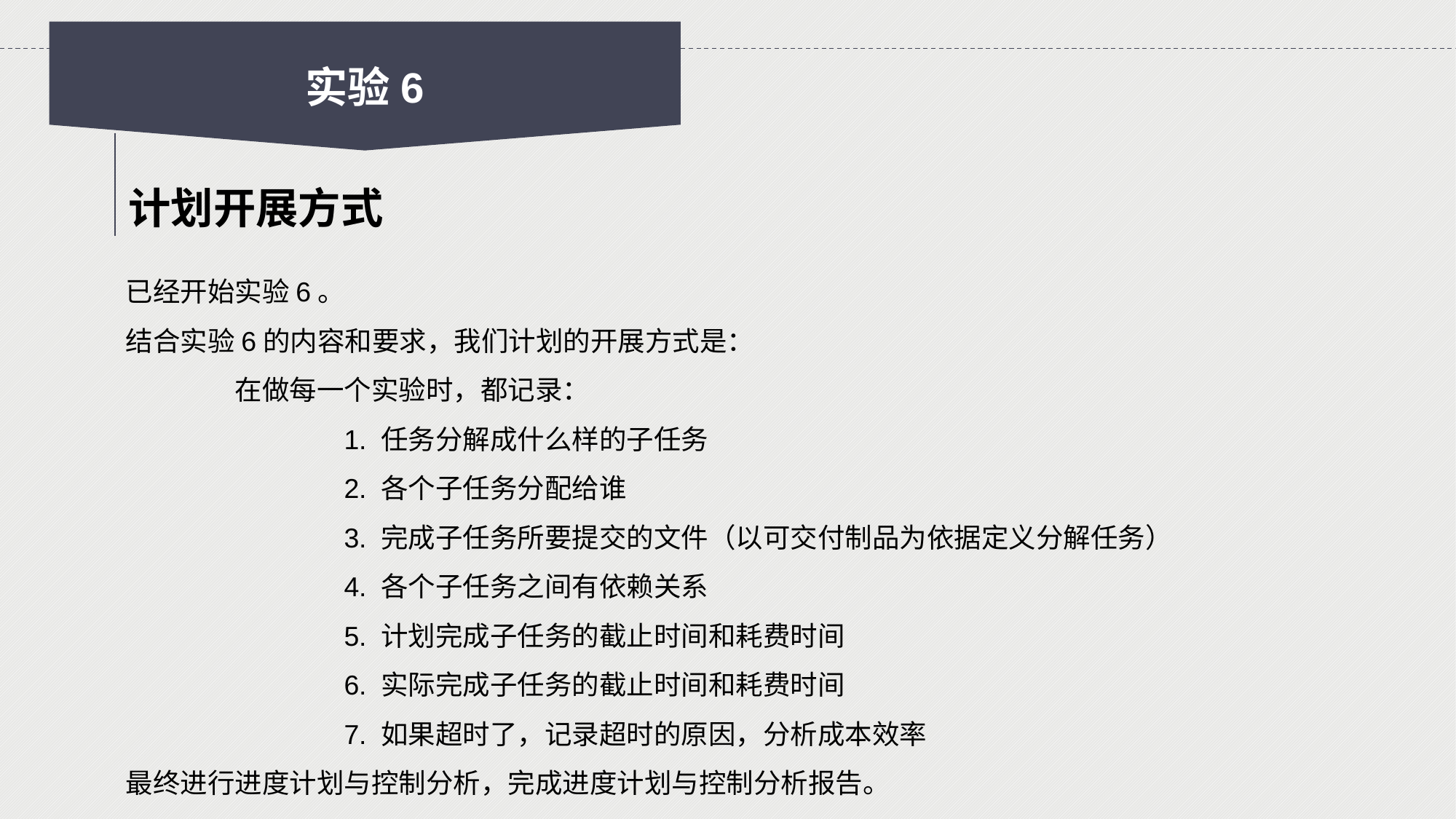

实验6
计划开展方式
已经开始实验6。
结合实验6的内容和要求，我们计划的开展方式是：
	在做每一个实验时，都记录：
		1. 任务分解成什么样的子任务
		2. 各个子任务分配给谁
		3. 完成子任务所要提交的文件（以可交付制品为依据定义分解任务）
		4. 各个子任务之间有依赖关系
		5. 计划完成子任务的截止时间和耗费时间
		6. 实际完成子任务的截止时间和耗费时间
		7. 如果超时了，记录超时的原因，分析成本效率
最终进行进度计划与控制分析，完成进度计划与控制分析报告。